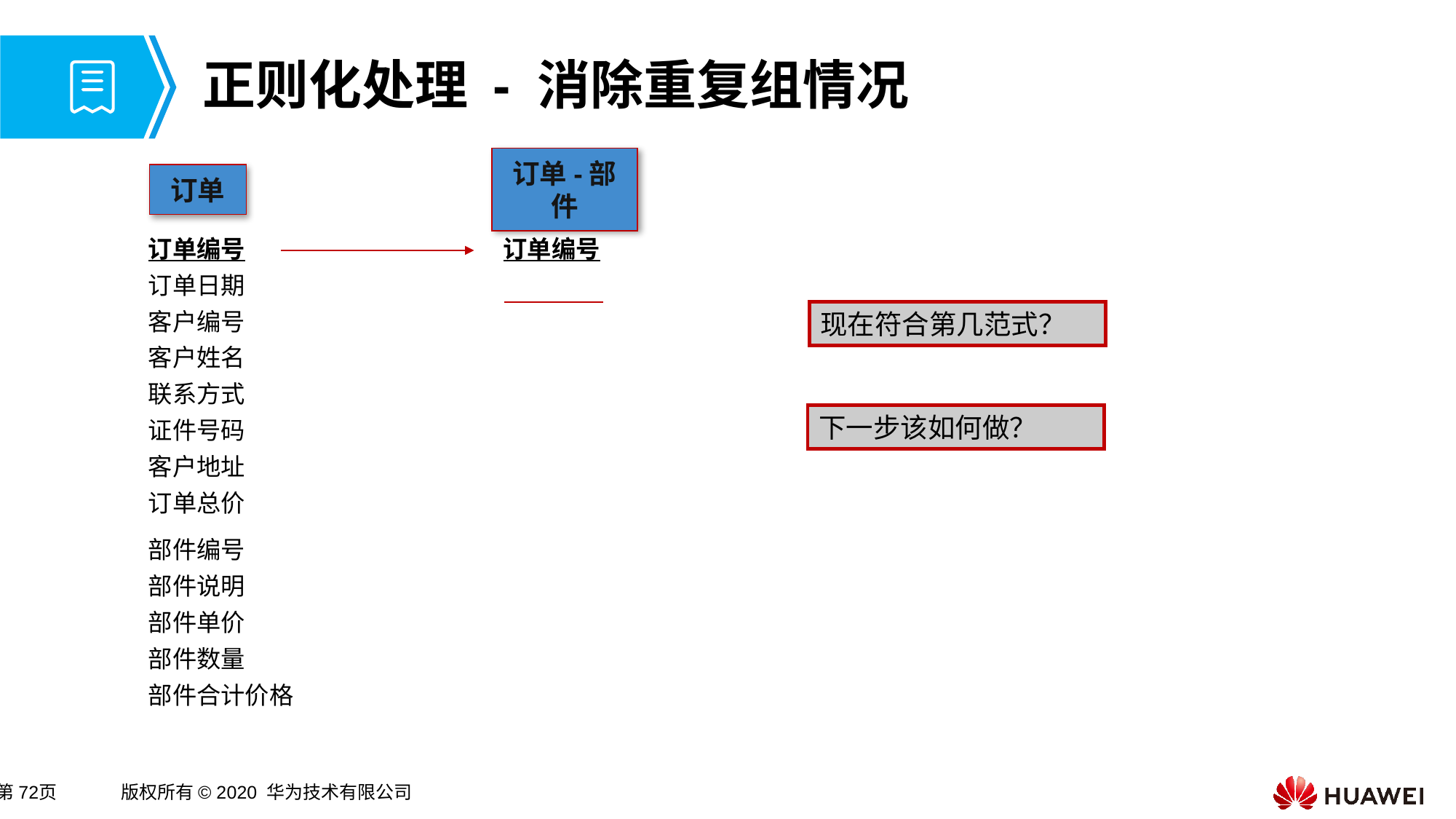

# 正则化处理 - 消除重复组情况
订单
订单-部件
订单编号
订单日期
客户编号
客户姓名
联系方式
证件号码
客户地址
订单总价
订单编号
现在符合第几范式？
下一步该如何做？
部件编号
部件说明
部件单价
部件数量
部件合计价格